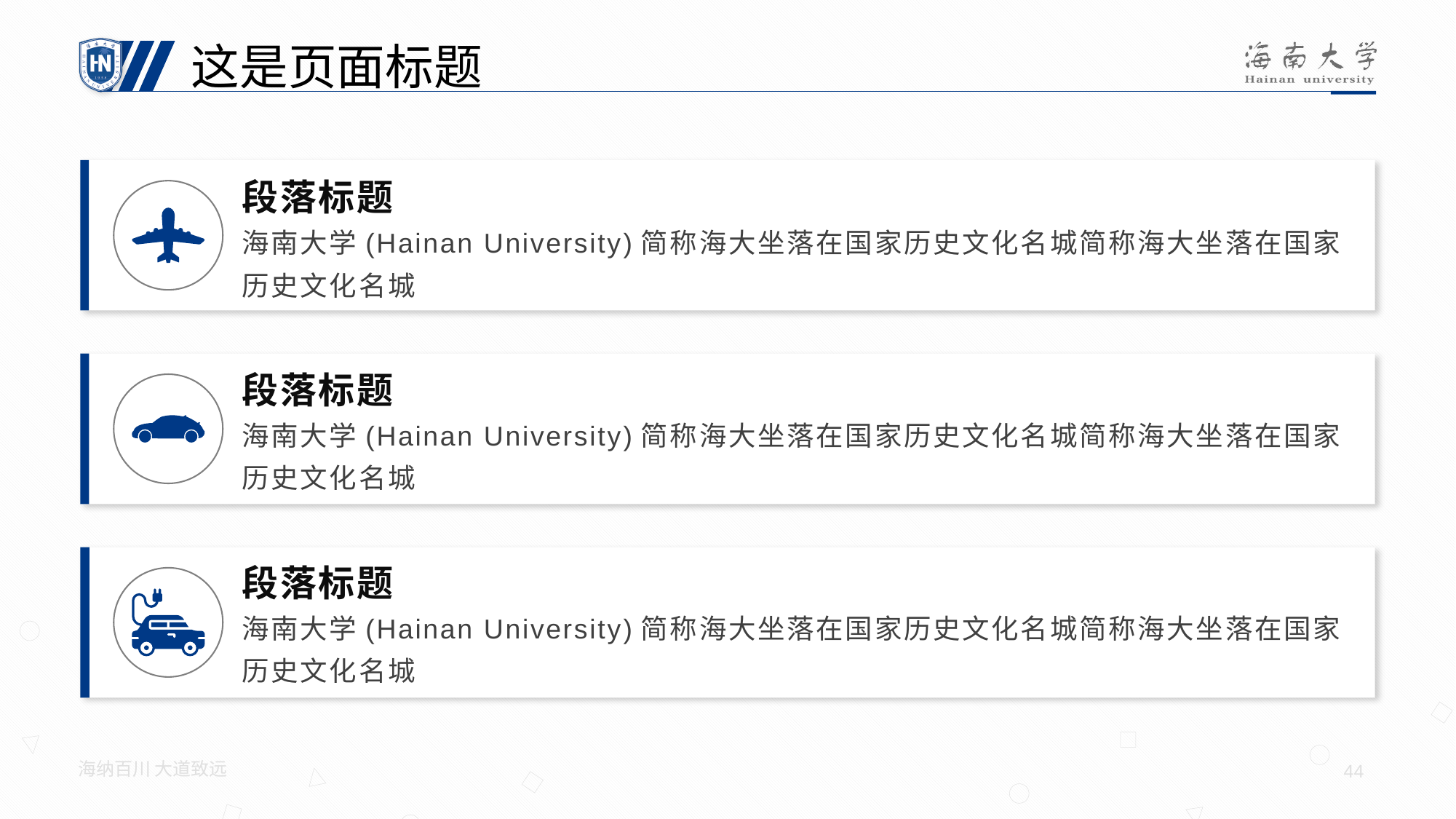

这是页面标题
段落标题

海南大学(Hainan University)简称海大坐落在国家历史文化名城简称海大坐落在国家历史文化名城
段落标题

海南大学(Hainan University)简称海大坐落在国家历史文化名城简称海大坐落在国家历史文化名城
段落标题

海南大学(Hainan University)简称海大坐落在国家历史文化名城简称海大坐落在国家历史文化名城
海纳百川 大道致远
44